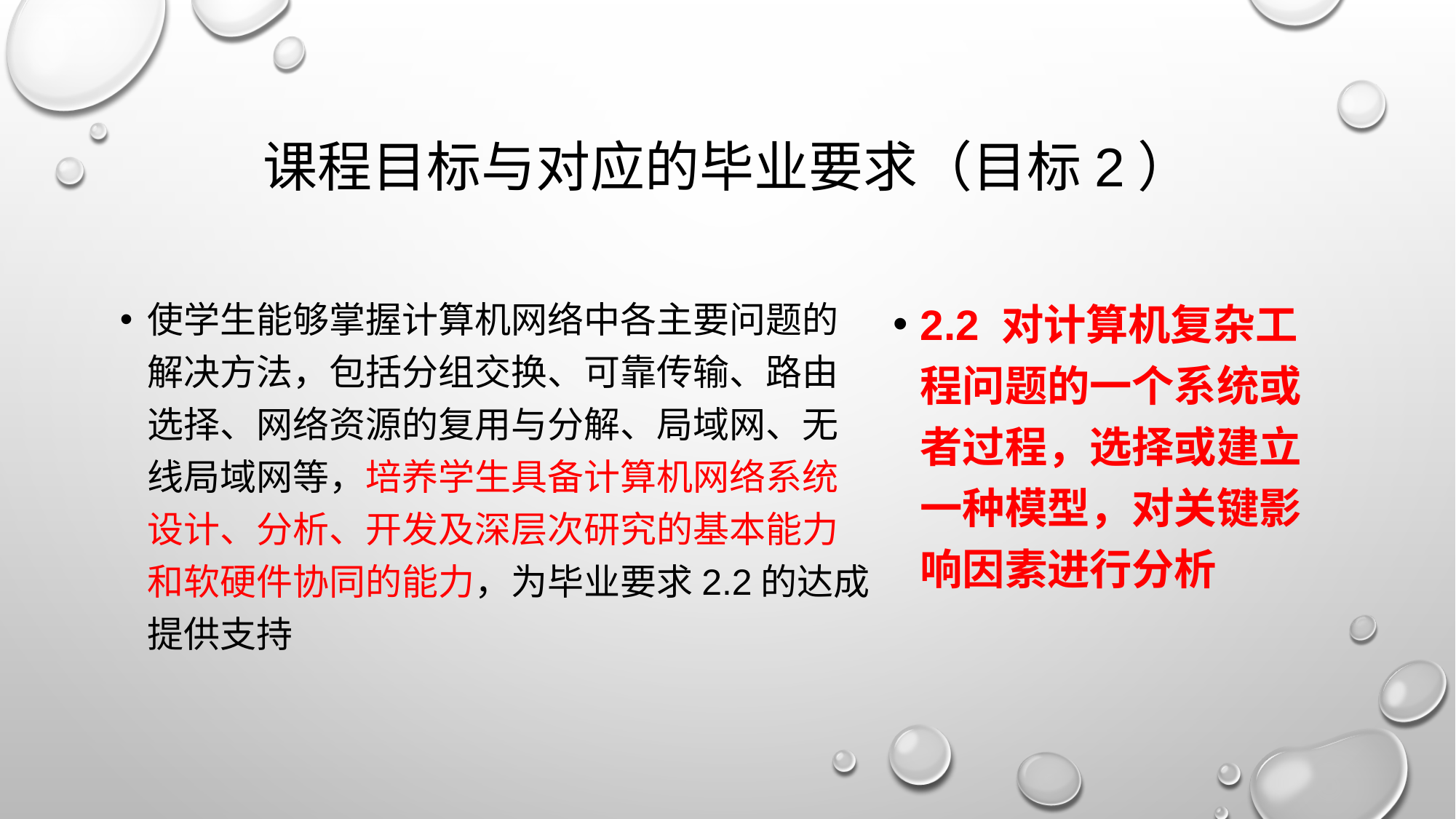

# 课程目标与对应的毕业要求（目标2）
使学生能够掌握计算机网络中各主要问题的解决方法，包括分组交换、可靠传输、路由选择、网络资源的复用与分解、局域网、无线局域网等，培养学生具备计算机网络系统设计、分析、开发及深层次研究的基本能力和软硬件协同的能力，为毕业要求2.2的达成提供支持
2.2 对计算机复杂工程问题的一个系统或者过程，选择或建立一种模型，对关键影响因素进行分析